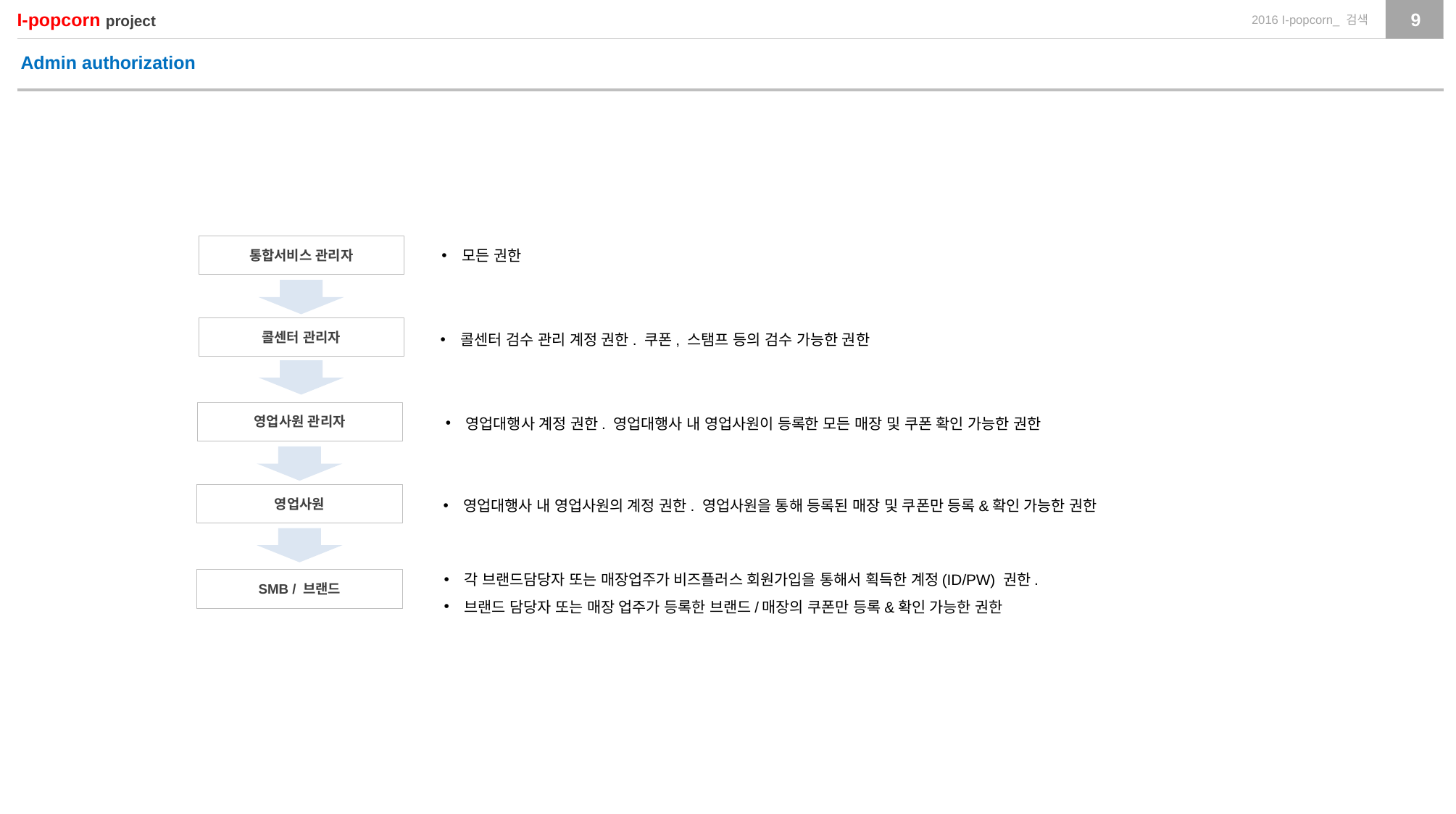

Admin authorization
통합서비스 관리자
모든 권한

콜센터 관리자
콜센터 검수 관리 계정 권한. 쿠폰, 스탬프 등의 검수 가능한 권한

영업사원 관리자
영업대행사 계정 권한. 영업대행사 내 영업사원이 등록한 모든 매장 및 쿠폰 확인 가능한 권한

영업사원
영업대행사 내 영업사원의 계정 권한. 영업사원을 통해 등록된 매장 및 쿠폰만 등록&확인 가능한 권한

각 브랜드담당자 또는 매장업주가 비즈플러스 회원가입을 통해서 획득한 계정(ID/PW) 권한.
브랜드 담당자 또는 매장 업주가 등록한 브랜드/매장의 쿠폰만 등록&확인 가능한 권한
SMB / 브랜드